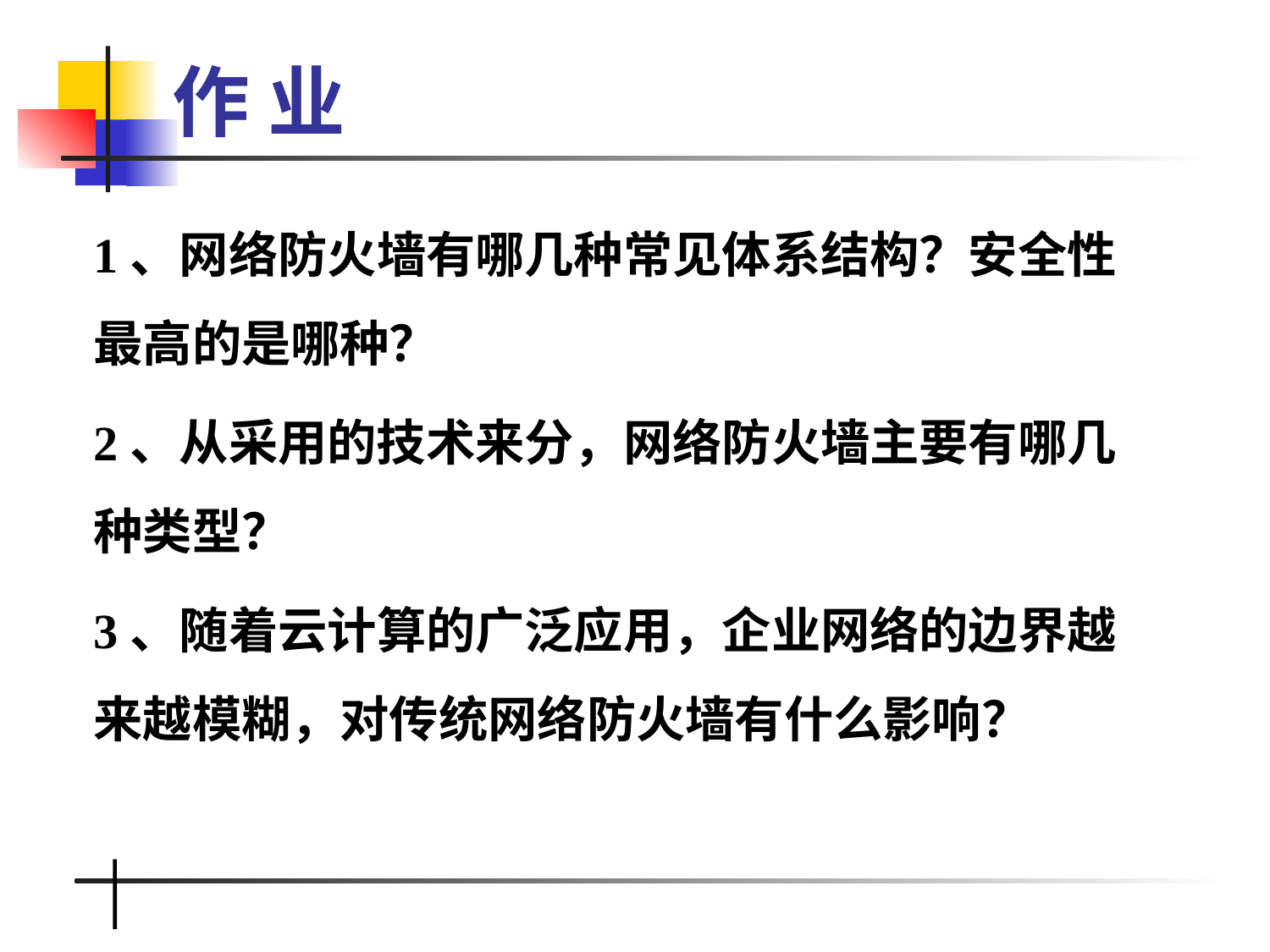

# 作 业
1、网络防火墙有哪几种常见体系结构？安全性最高的是哪种？
2、从采用的技术来分，网络防火墙主要有哪几种类型？
3、随着云计算的广泛应用，企业网络的边界越来越模糊，对传统网络防火墙有什么影响？